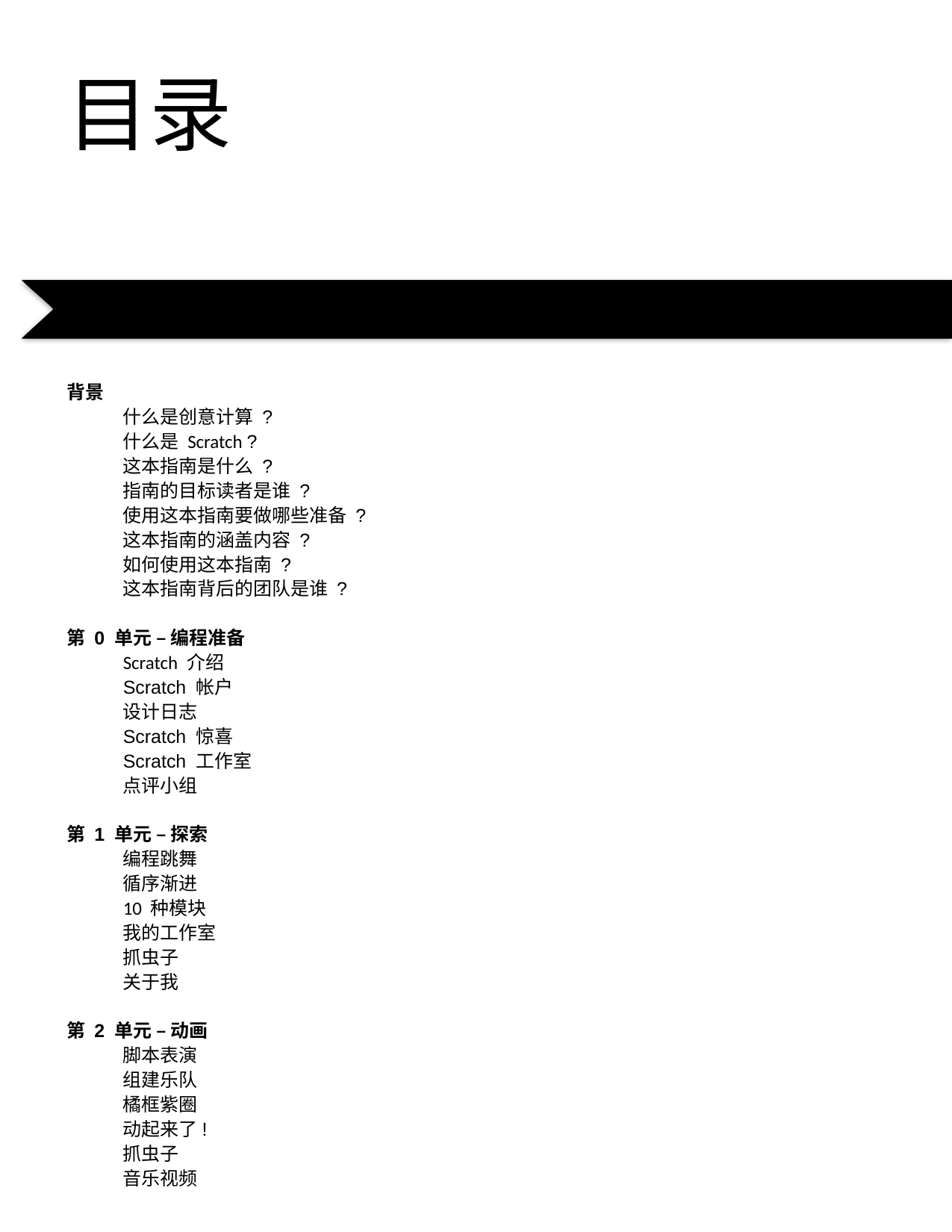

目录

背景
什么是创意计算 ?
什么是 Scratch ?
这本指南是什么 ?
指南的目标读者是谁 ?
使用这本指南要做哪些准备 ?
这本指南的涵盖内容 ?
如何使用这本指南 ?
这本指南背后的团队是谁 ?

第 0 单元 – 编程准备
Scratch 介绍
Scratch 帐户
设计日志
Scratch 惊喜
Scratch 工作室
点评小组

第 1 单元 – 探索
编程跳舞
循序渐进
10 种模块
我的工作室
抓虫子
关于我

第 2 单元 – 动画
脚本表演
组建乐队
橘框紫圈
动起来了!
抓虫子
音乐视频